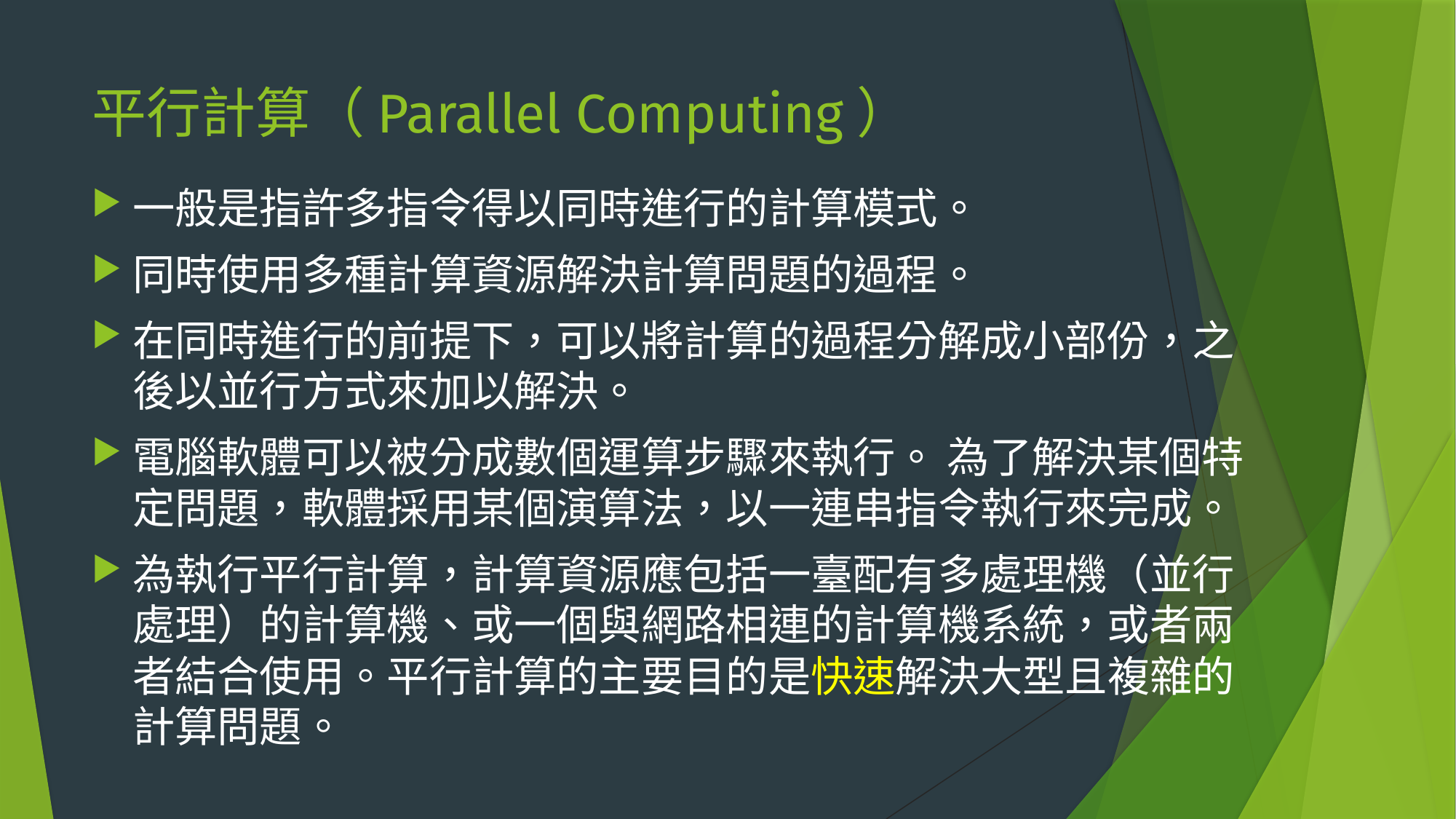

# 平行計算（Parallel Computing）
一般是指許多指令得以同時進行的計算模式。
同時使用多種計算資源解決計算問題的過程。
在同時進行的前提下，可以將計算的過程分解成小部份，之後以並行方式來加以解決。
電腦軟體可以被分成數個運算步驟來執行。 為了解決某個特定問題，軟體採用某個演算法，以一連串指令執行來完成。
為執行平行計算，計算資源應包括一臺配有多處理機（並行處理）的計算機、或一個與網路相連的計算機系統，或者兩者結合使用。平行計算的主要目的是快速解決大型且複雜的計算問題。